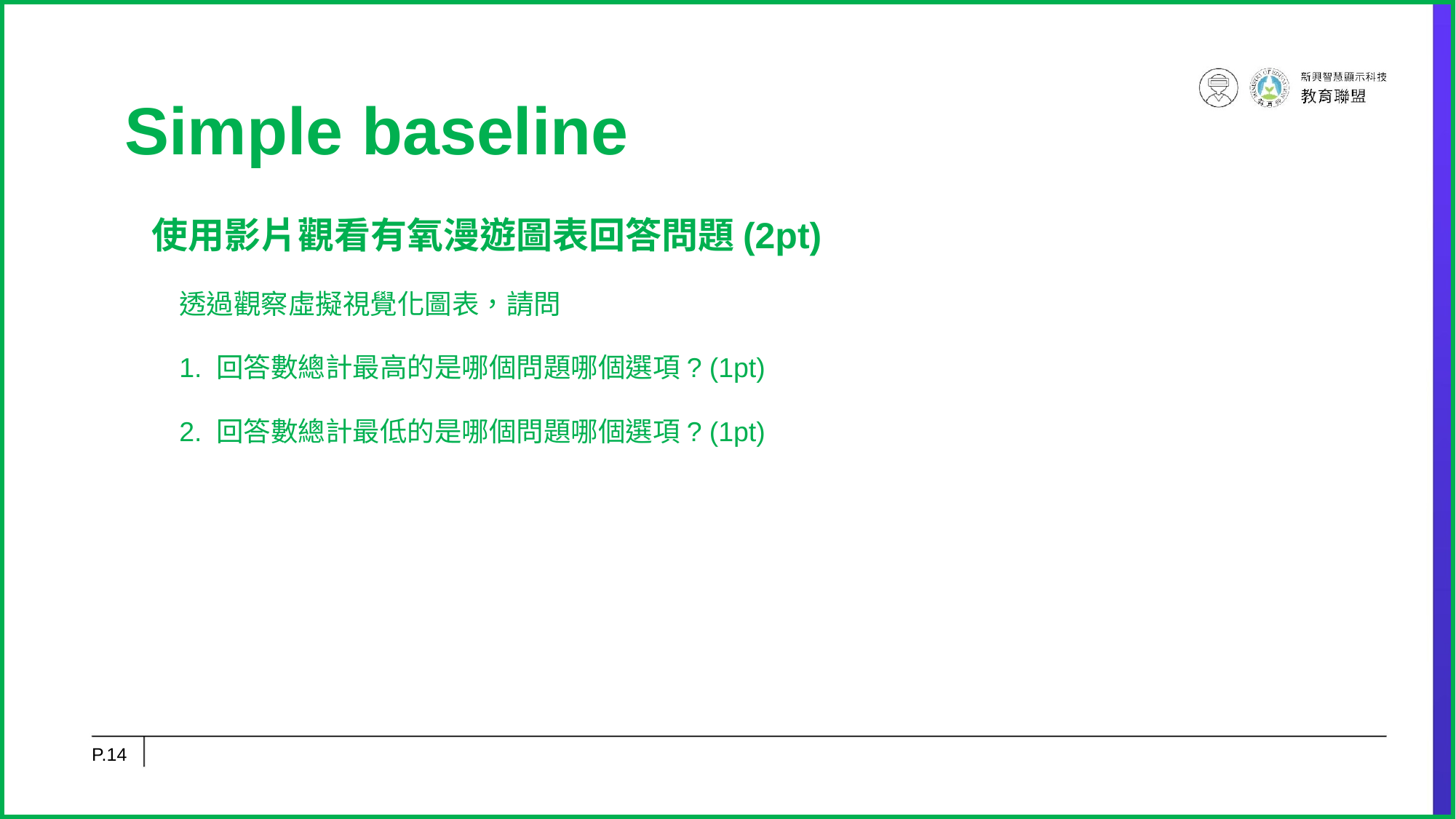

# Simple baseline
使用影片觀看有氧漫遊圖表回答問題(2pt)
透過觀察虛擬視覺化圖表，請問
1. 回答數總計最高的是哪個問題哪個選項? (1pt)
2. 回答數總計最低的是哪個問題哪個選項? (1pt)
P.14